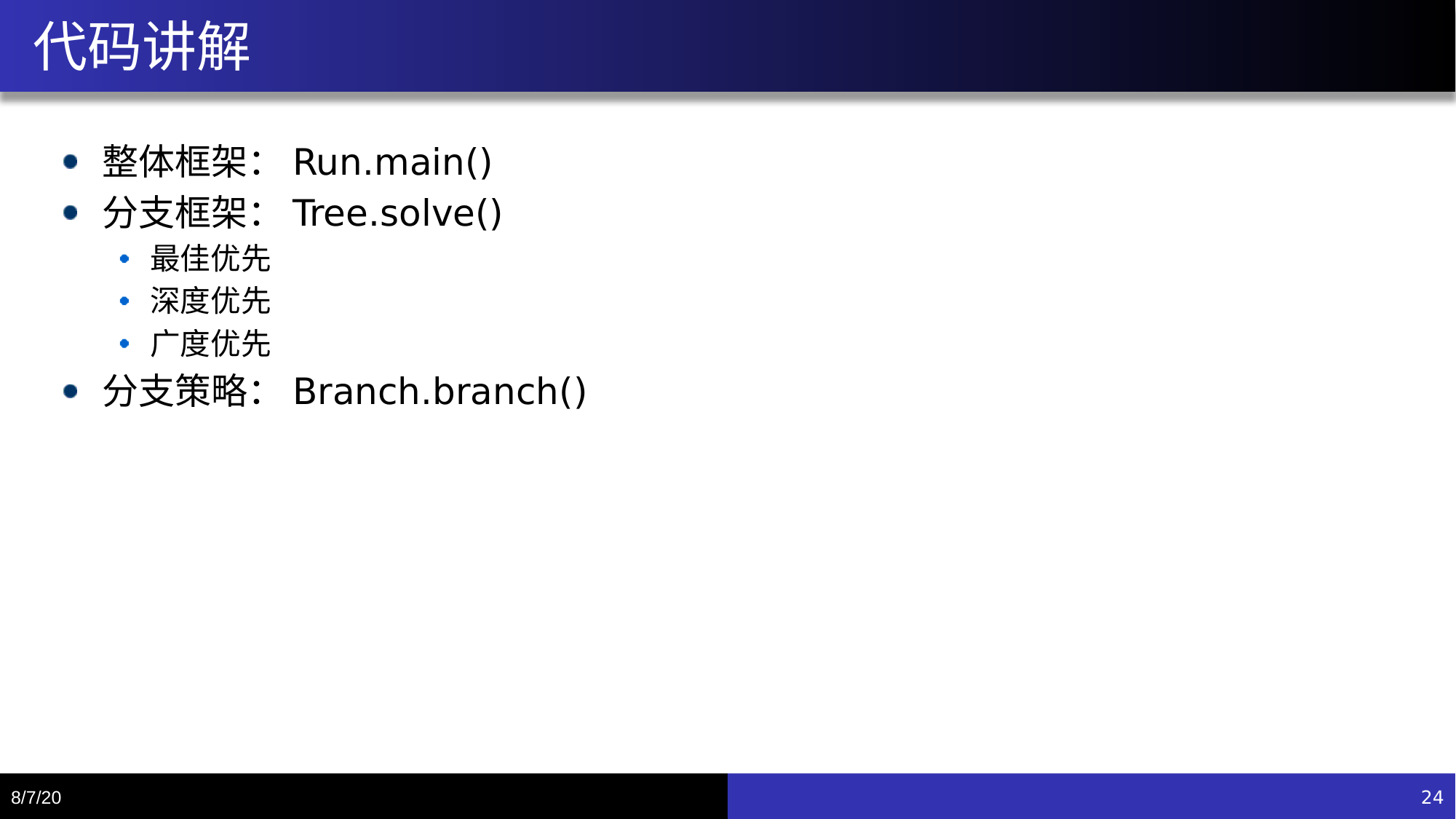

# 代码讲解
整体框架：Run.main()
分支框架：Tree.solve()
最佳优先
深度优先
广度优先
分支策略：Branch.branch()
8/7/20

24